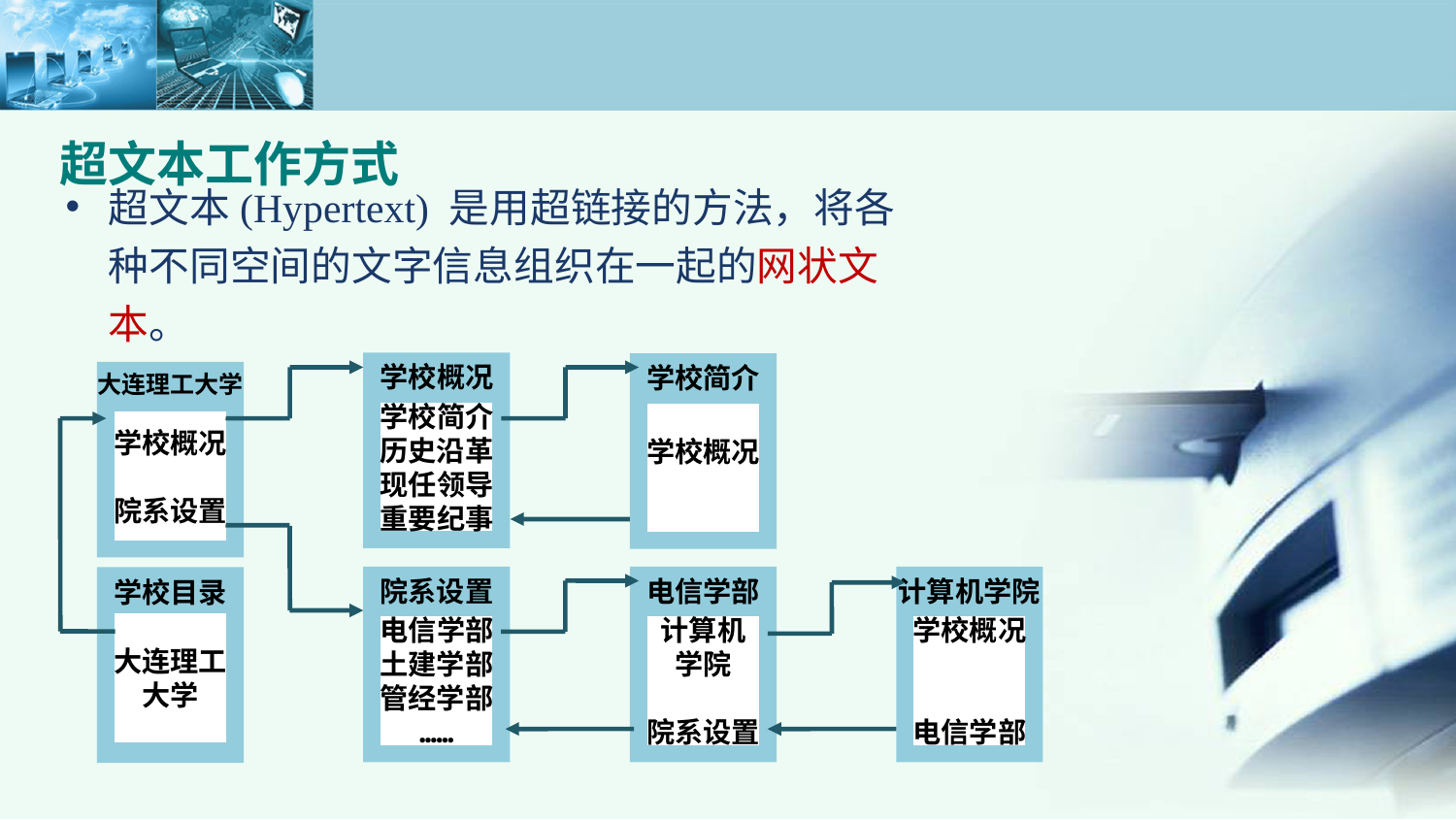

超文本工作方式
超文本(Hypertext) 是用超链接的方法，将各种不同空间的文字信息组织在一起的网状文本。
学校概况
学校简介
历史沿革
现任领导
重要纪事
学校简介

学校概况

大连理工大学

学校概况

院系设置

院系设置
电信学部
土建学部
管经学部
……
电信学部
计算机
学院

院系设置
计算机学院
学校概况

电信学部
学校目录

大连理工
大学